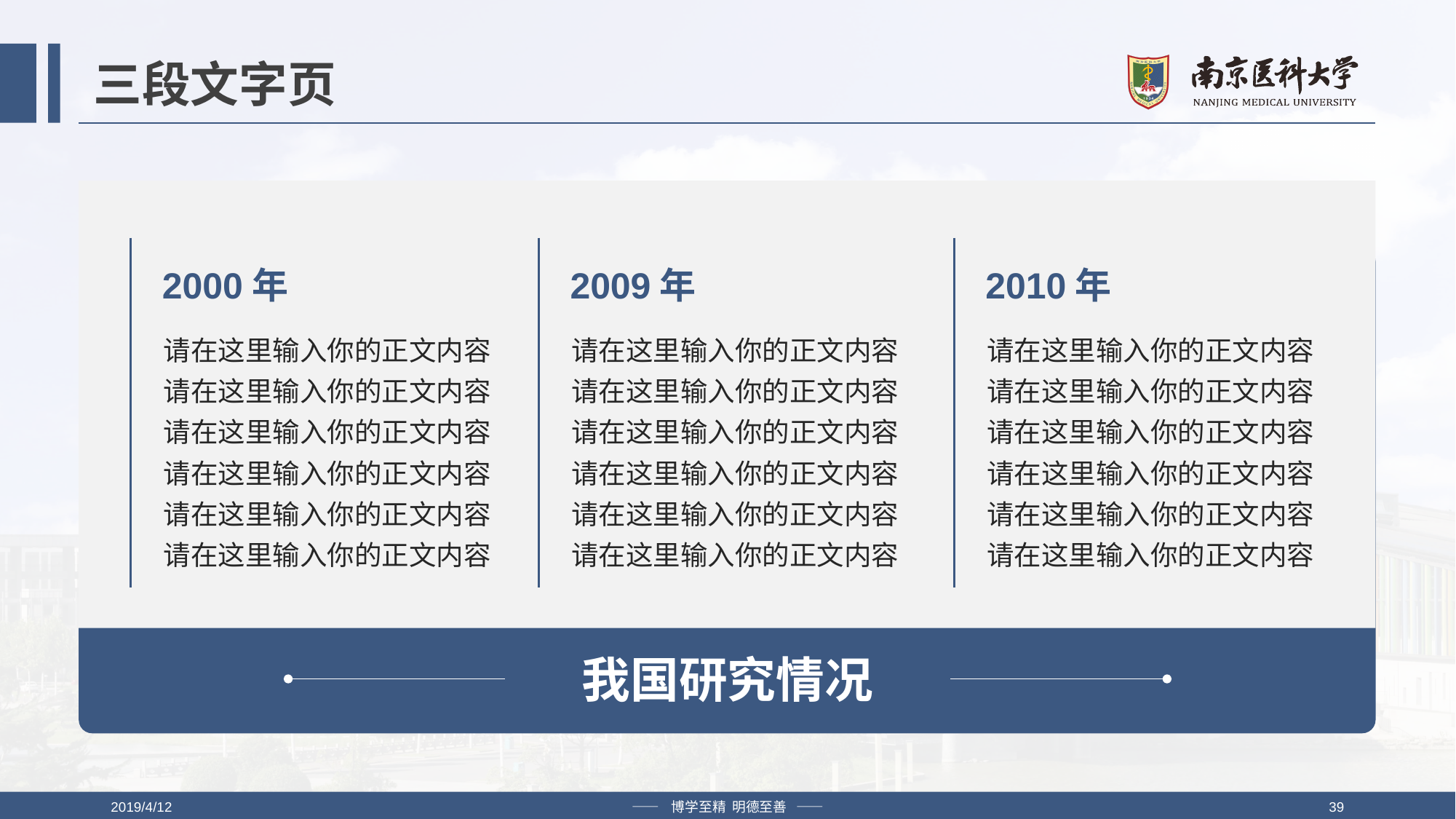

# 三段文字页

2000年
2009年
2010年
请在这里输入你的正文内容
请在这里输入你的正文内容
请在这里输入你的正文内容
请在这里输入你的正文内容
请在这里输入你的正文内容
请在这里输入你的正文内容
请在这里输入你的正文内容
请在这里输入你的正文内容
请在这里输入你的正文内容
请在这里输入你的正文内容
请在这里输入你的正文内容
请在这里输入你的正文内容
请在这里输入你的正文内容
请在这里输入你的正文内容
请在这里输入你的正文内容
请在这里输入你的正文内容
请在这里输入你的正文内容
请在这里输入你的正文内容
我国研究情况
2019/4/12
——   博学至精  明德至善   ——
39